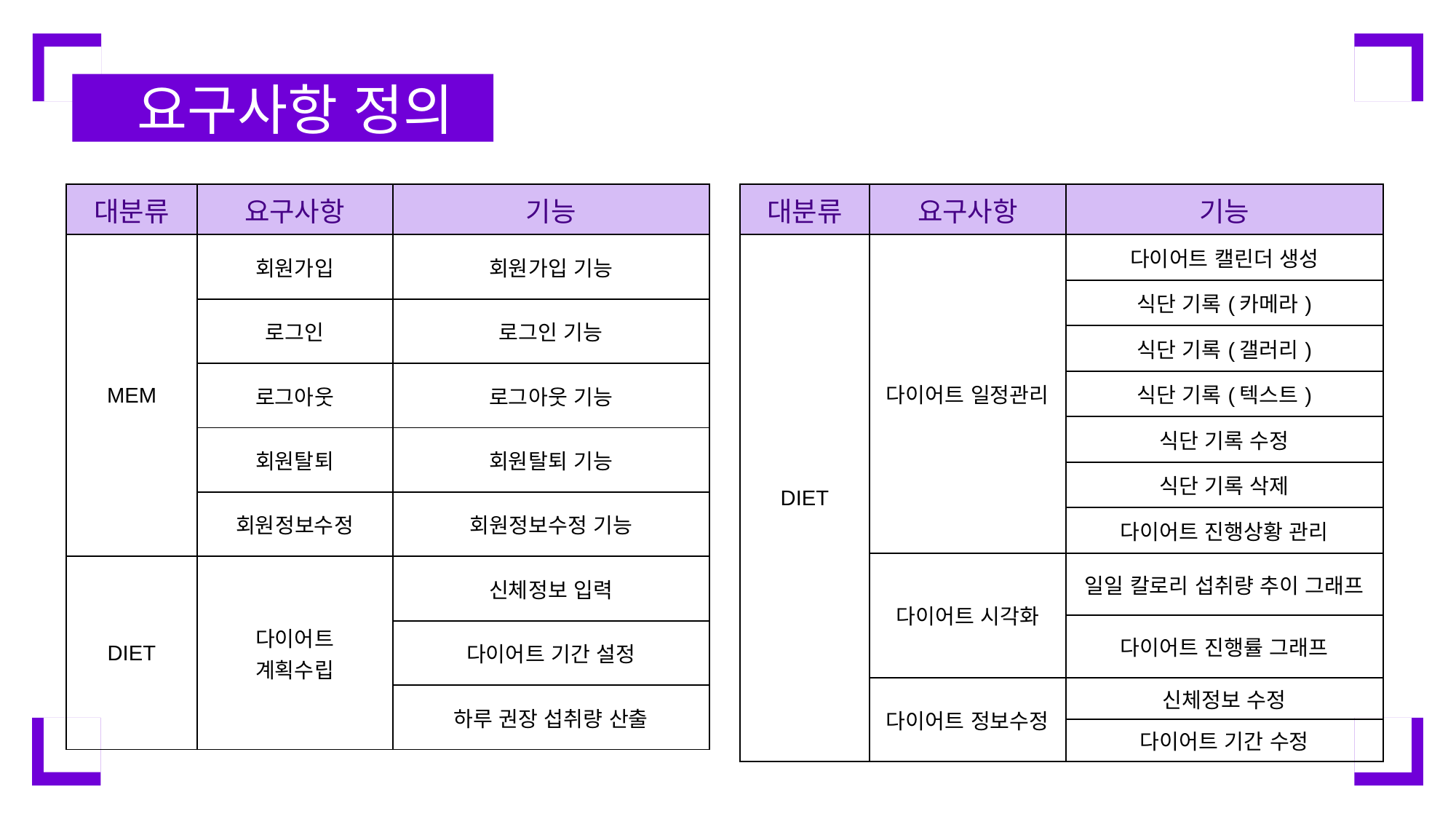

요구사항 정의
| 대분류 | 요구사항 | 기능 |
| --- | --- | --- |
| MEM | 회원가입 | 회원가입 기능 |
|  | 로그인 | 로그인 기능 |
|  | 로그아웃 | 로그아웃 기능 |
|  | 회원탈퇴 | 회원탈퇴 기능 |
|  | 회원정보수정 | 회원정보수정 기능 |
| DIET | 다이어트 계획수립 | 신체정보 입력 |
|  |  | 다이어트 기간 설정 |
|  |  | 하루 권장 섭취량 산출 |
| 대분류 | 요구사항 | 기능 |
| --- | --- | --- |
| DIET | 다이어트 일정관리 | 다이어트 캘린더 생성 |
|  |  | 식단 기록(카메라) |
|  |  | 식단 기록(갤러리) |
|  |  | 식단 기록(텍스트) |
|  |  | 식단 기록 수정 |
|  |  | 식단 기록 삭제 |
|  |  | 다이어트 진행상황 관리 |
|  | 다이어트 시각화 | 일일 칼로리 섭취량 추이 그래프 |
|  |  | 다이어트 진행률 그래프 |
|  | 다이어트 정보수정 | 신체정보 수정 |
|  |  | 다이어트 기간 수정 |